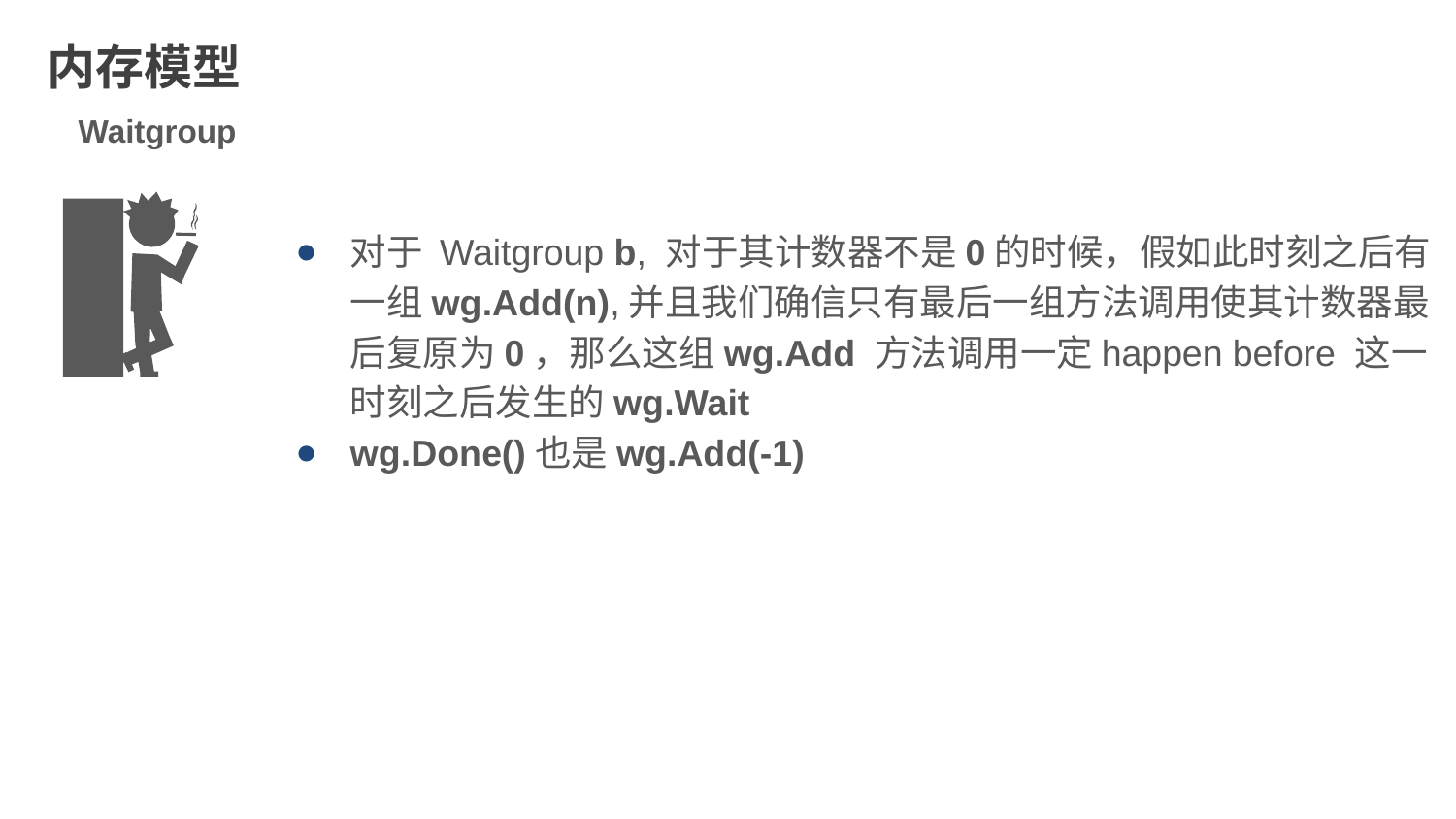

内存模型
Waitgroup

对于 Waitgroup b, 对于其计数器不是0的时候，假如此时刻之后有一组wg.Add(n),并且我们确信只有最后一组方法调用使其计数器最后复原为0，那么这组wg.Add 方法调用一定happen before 这一时刻之后发生的wg.Wait
wg.Done()也是wg.Add(-1)